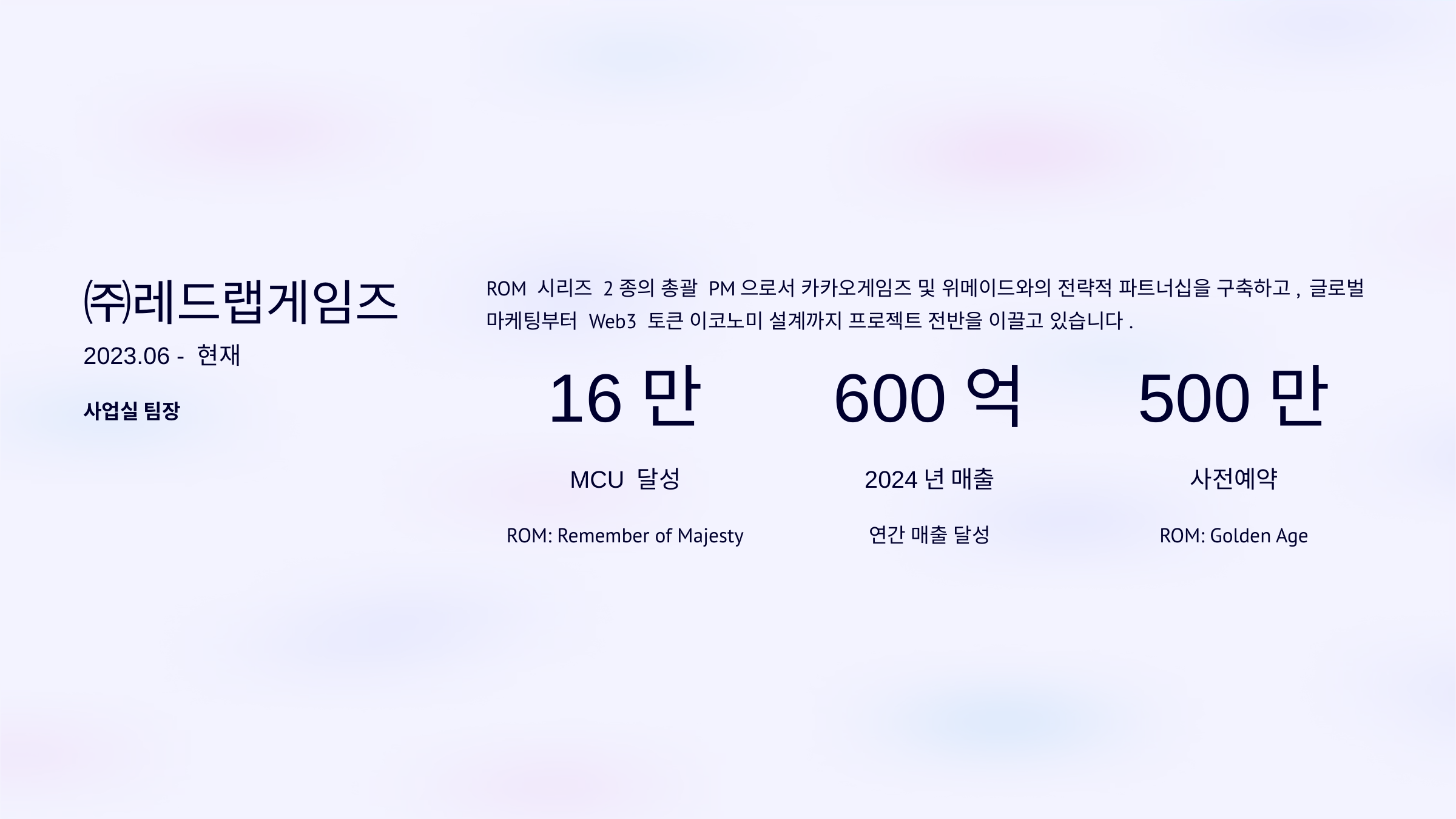

ROM 시리즈 2종의 총괄 PM으로서 카카오게임즈 및 위메이드와의 전략적 파트너십을 구축하고, 글로벌 마케팅부터 Web3 토큰 이코노미 설계까지 프로젝트 전반을 이끌고 있습니다.
㈜레드랩게임즈
2023.06 - 현재
16만
600억
500만
사업실 팀장
MCU 달성
2024년 매출
사전예약
ROM: Remember of Majesty
연간 매출 달성
ROM: Golden Age